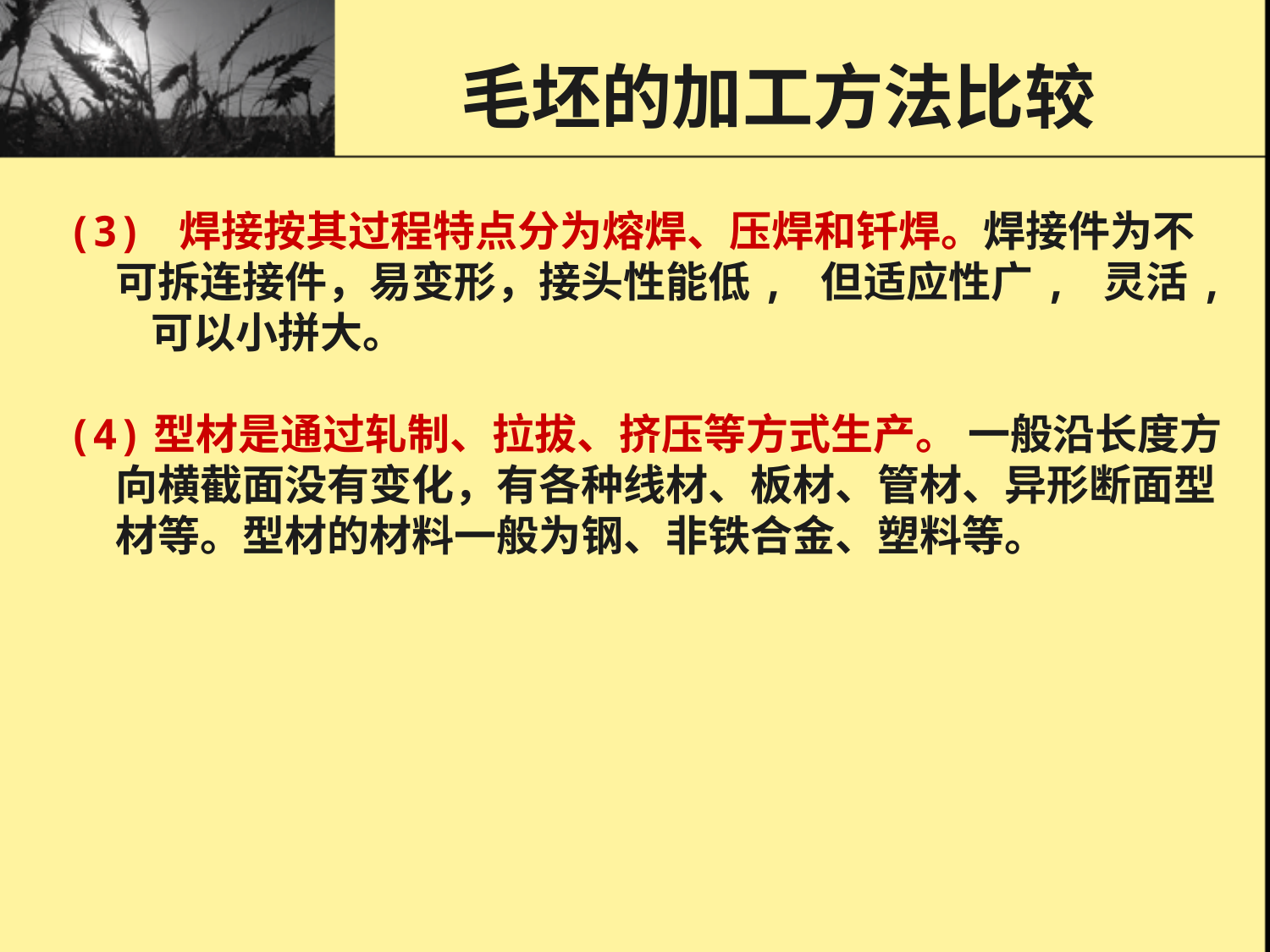

# 毛坯的加工方法比较
(3) 焊接按其过程特点分为熔焊、压焊和钎焊。焊接件为不可拆连接件，易变形，接头性能低, 但适应性广, 灵活, 可以小拼大。

(4)型材是通过轧制、拉拔、挤压等方式生产。 一般沿长度方向横截面没有变化，有各种线材、板材、管材、异形断面型材等。型材的材料一般为钢、非铁合金、塑料等。